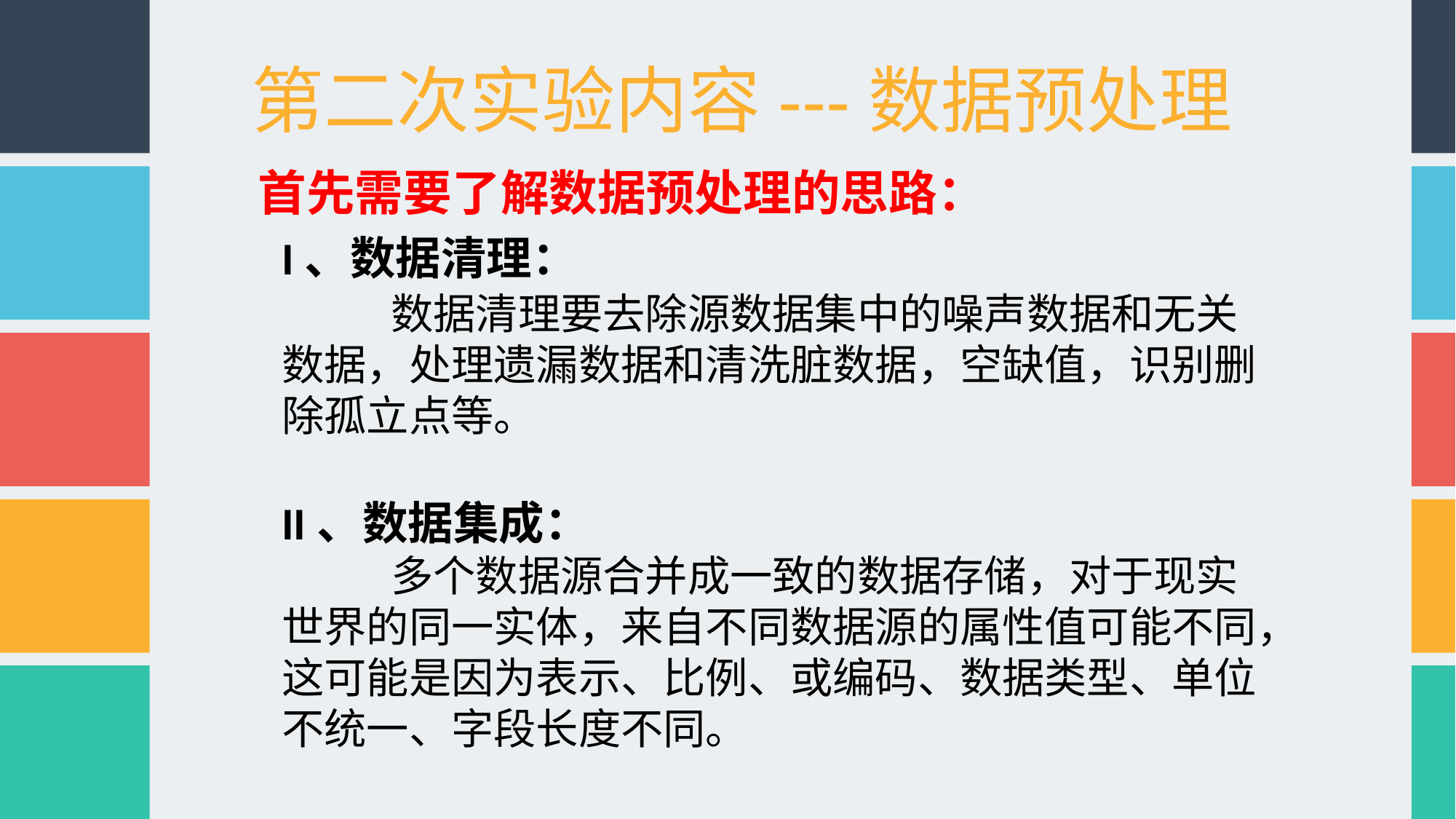

第二次实验内容---数据预处理
首先需要了解数据预处理的思路：

I、数据清理：
	数据清理要去除源数据集中的噪声数据和无关数据，处理遗漏数据和清洗脏数据，空缺值，识别删除孤立点等。

II、数据集成：
	多个数据源合并成一致的数据存储，对于现实世界的同一实体，来自不同数据源的属性值可能不同，这可能是因为表示、比例、或编码、数据类型、单位不统一、字段长度不同。